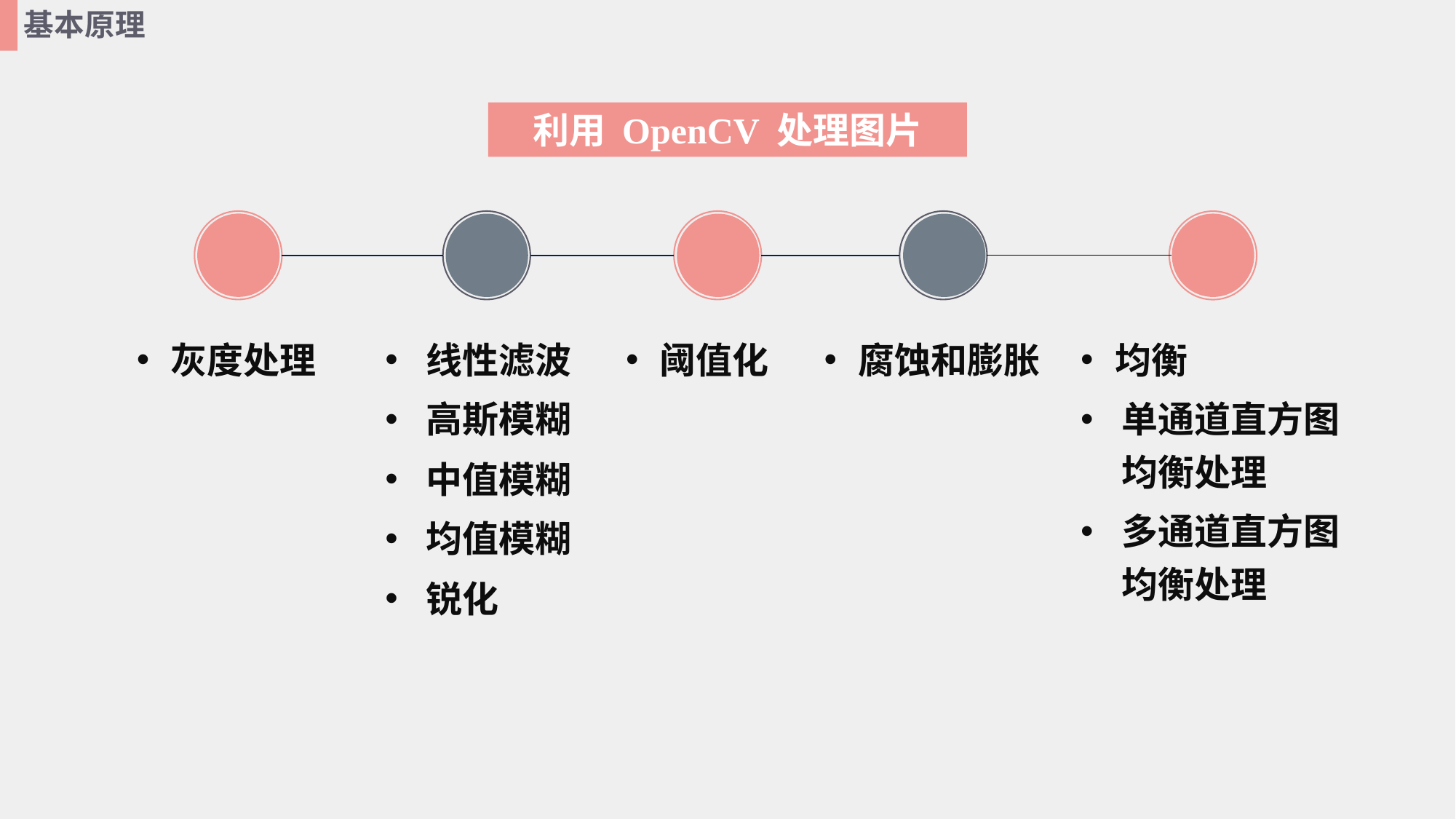

基本原理
利用 OpenCV 处理图片

腐蚀和膨胀
均衡
单通道直方图均衡处理
多通道直方图均衡处理
灰度处理
线性滤波
高斯模糊
中值模糊
均值模糊
锐化
阈值化